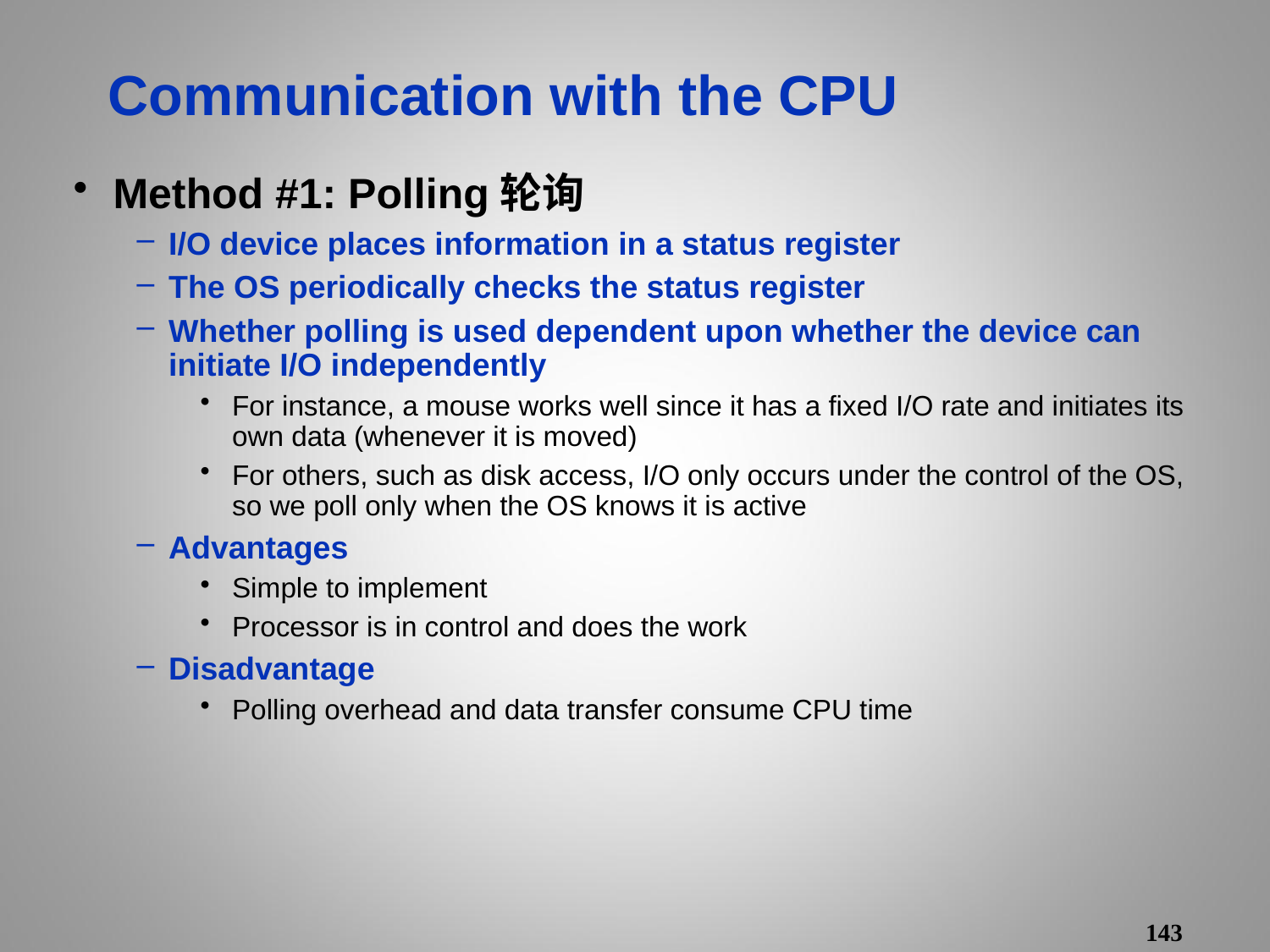

# Communication with the CPU
Method #1: Polling轮询
I/O device places information in a status register
The OS periodically checks the status register
Whether polling is used dependent upon whether the device can initiate I/O independently
For instance, a mouse works well since it has a fixed I/O rate and initiates its own data (whenever it is moved)
For others, such as disk access, I/O only occurs under the control of the OS, so we poll only when the OS knows it is active
Advantages
Simple to implement
Processor is in control and does the work
Disadvantage
Polling overhead and data transfer consume CPU time
143